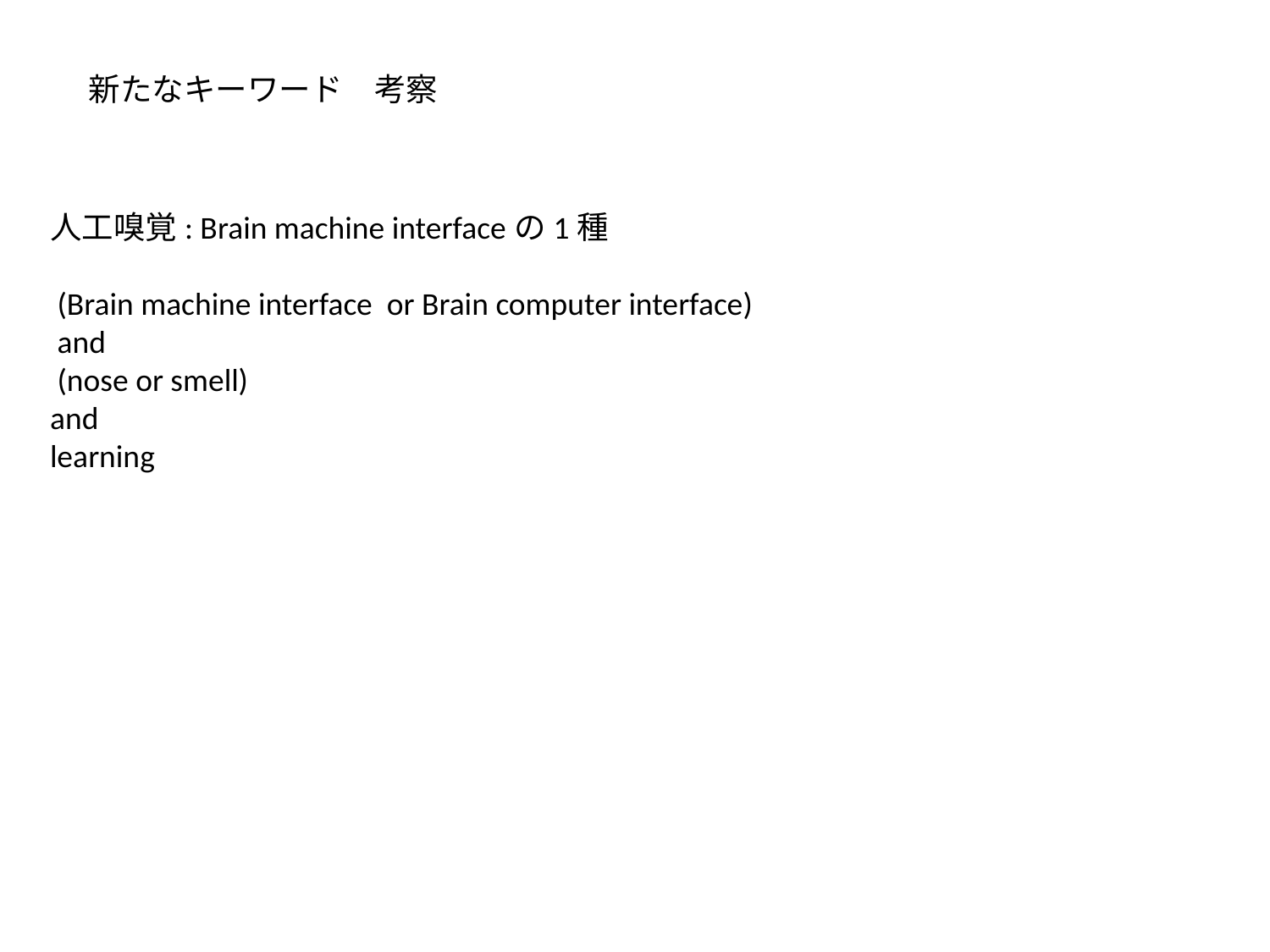

新たなキーワード　考察
人工嗅覚: Brain machine interfaceの1種

 (Brain machine interface  or Brain computer interface)
 and
 (nose or smell)
and
learning